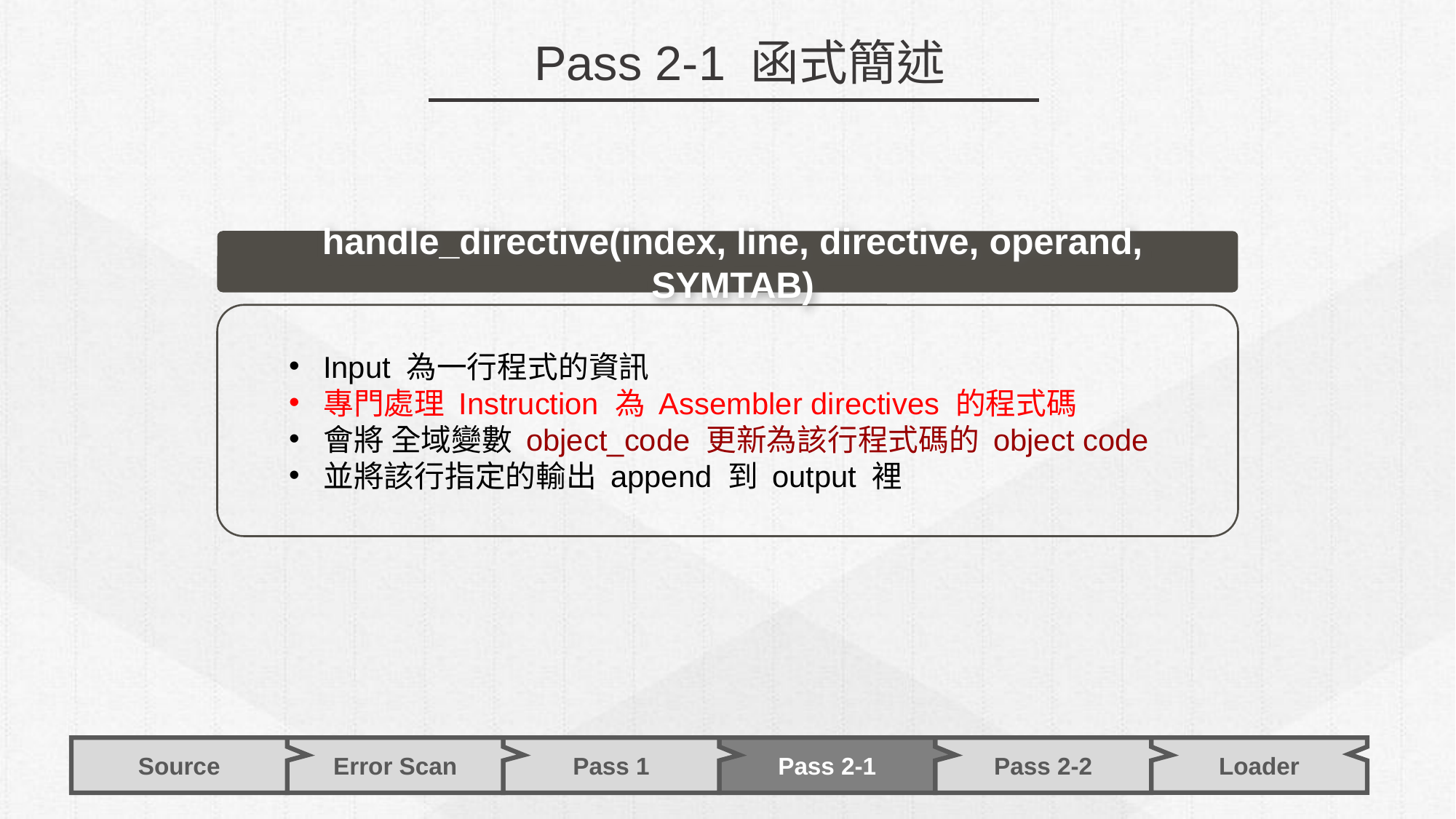

Pass 2-1 函式簡述

handle_directive(index, line, directive, operand, SYMTAB)
Input 為一行程式的資訊
專門處理 Instruction 為 Assembler directives 的程式碼
會將 全域變數 object_code 更新為該行程式碼的 object code
並將該行指定的輸出 append 到 output 裡
Pass 2-1
Error Scan
Pass 1
Pass 2-2
Source
Loader
32